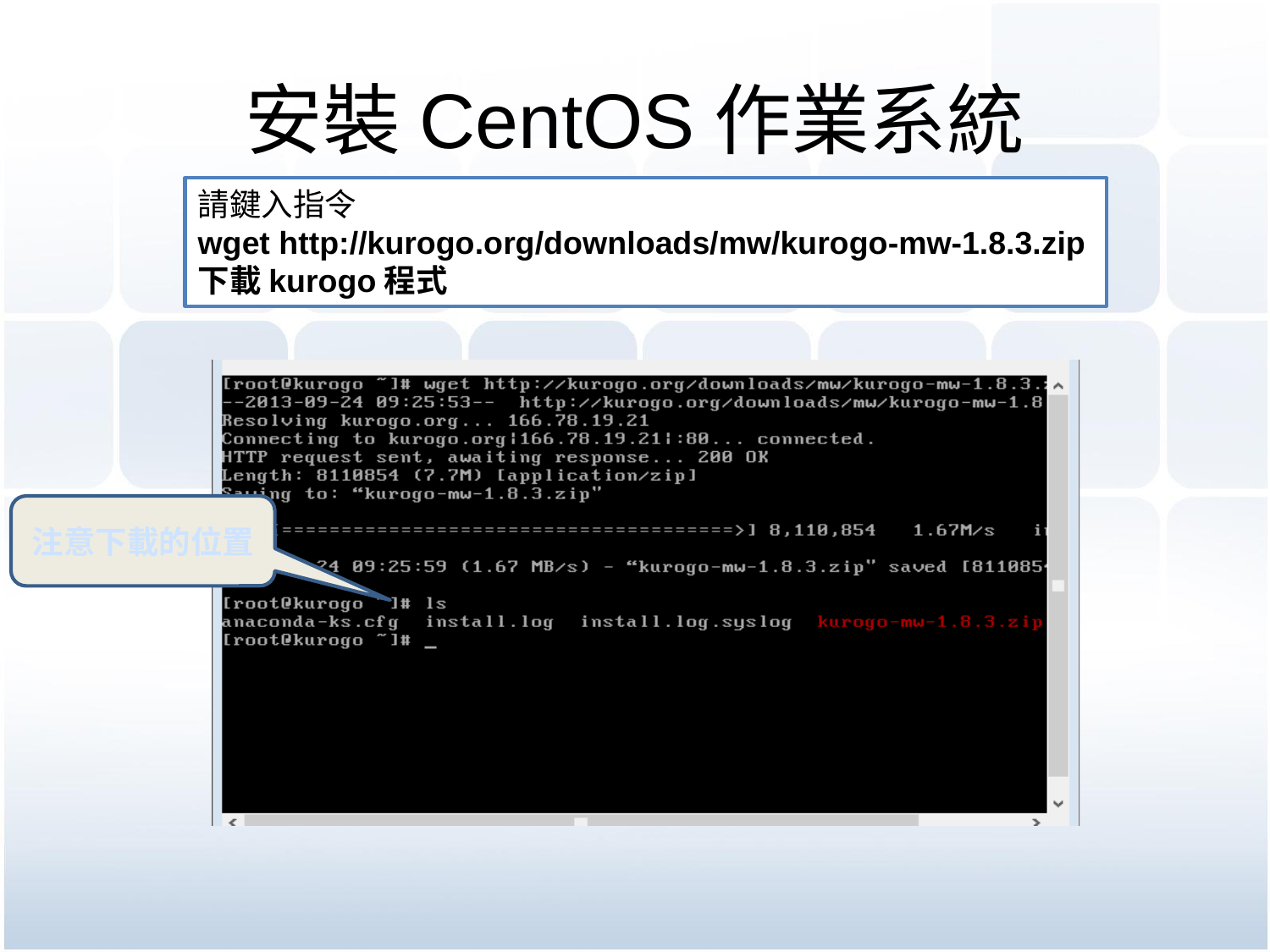

# 安裝CentOS作業系統
請鍵入指令
wget http://kurogo.org/downloads/mw/kurogo-mw-1.8.3.zip
下載kurogo程式

注意下載的位置